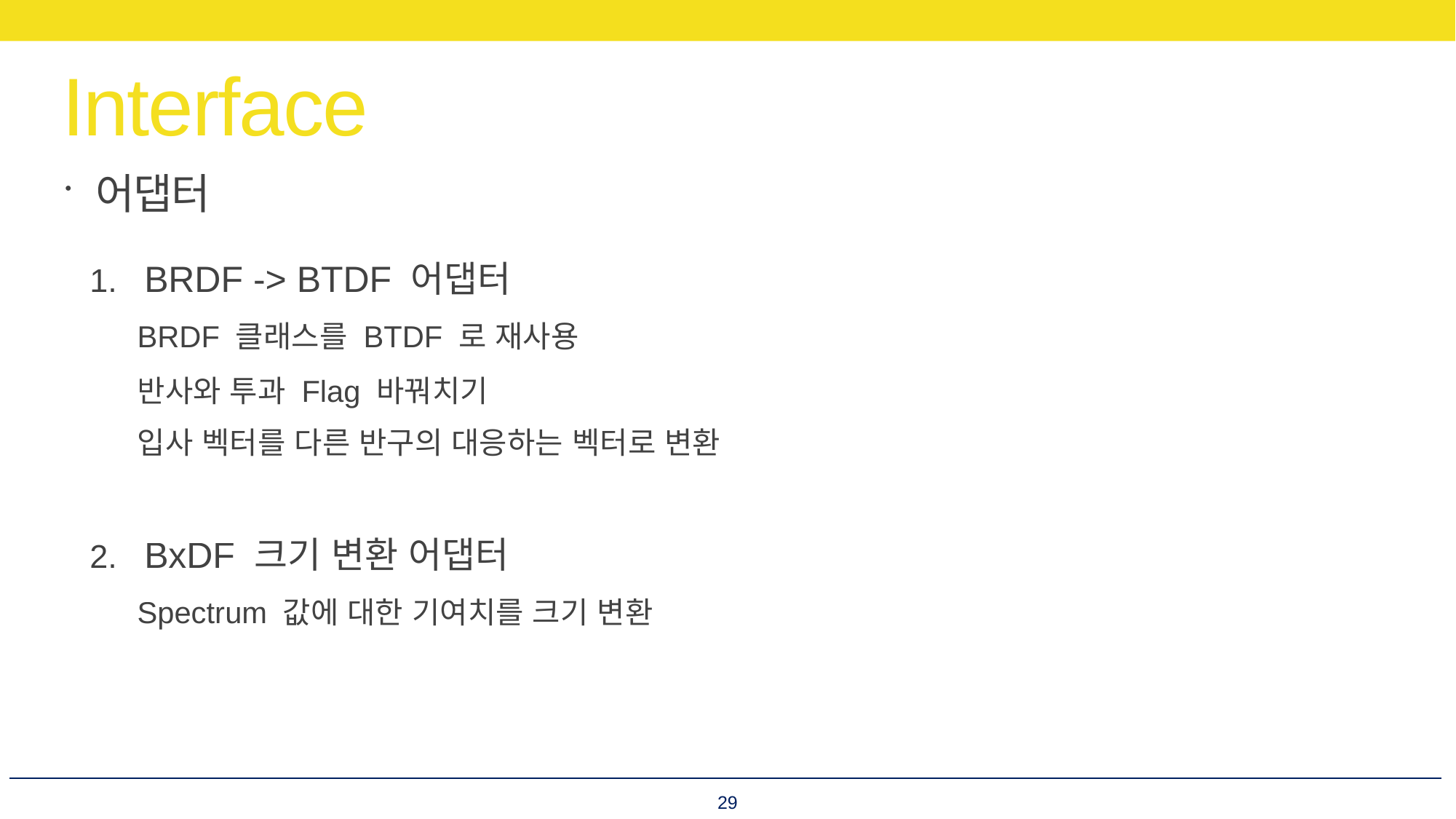

# Interface
어댑터

BRDF -> BTDF 어댑터

BRDF 클래스를 BTDF 로 재사용

반사와 투과 Flag 바꿔치기
입사 벡터를 다른 반구의 대응하는 벡터로 변환

BxDF 크기 변환 어댑터

Spectrum 값에 대한 기여치를 크기 변환
29